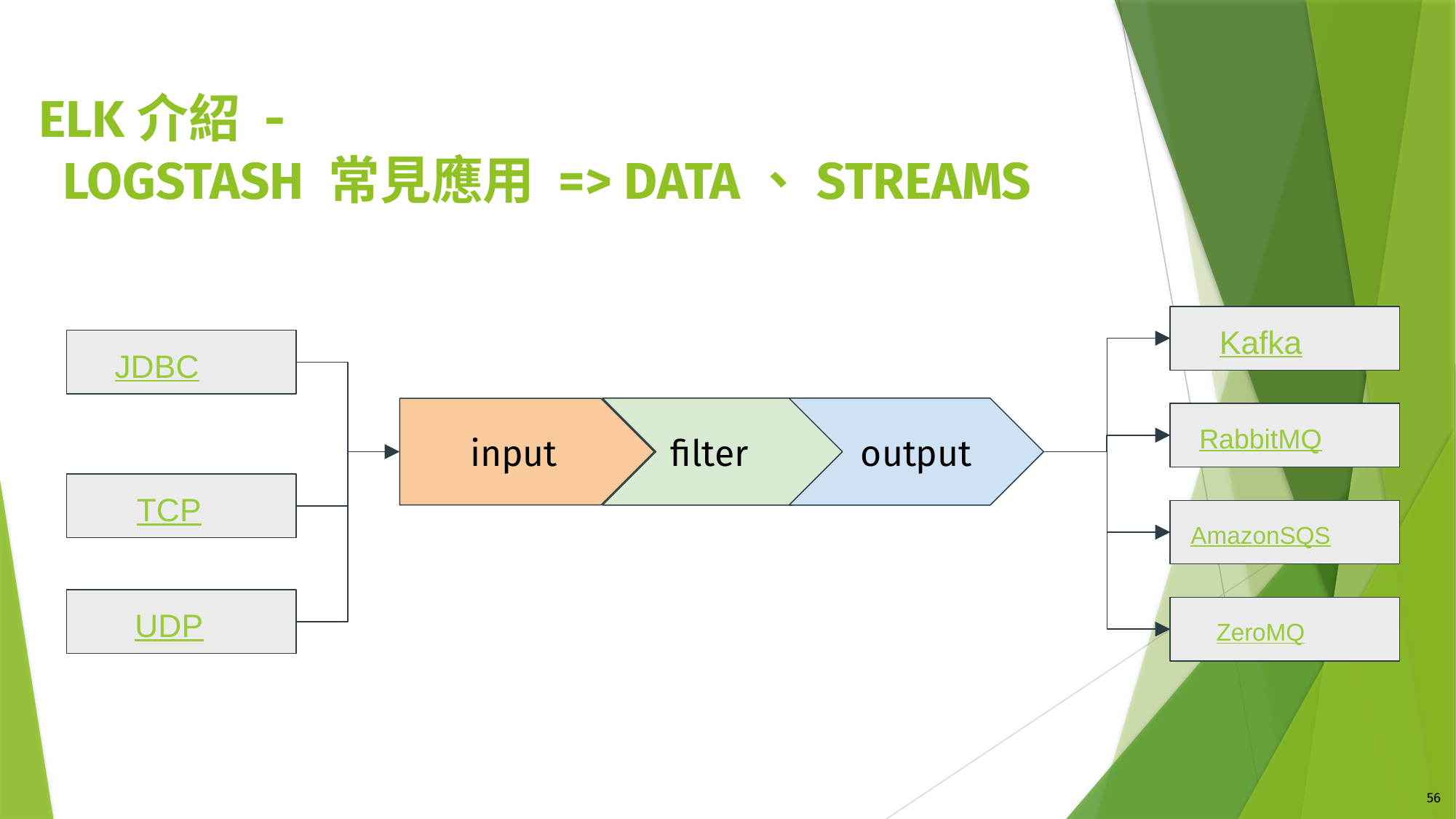

# ELK介紹 - Logstash 常見應用 => Data、Streams
Kafka
JDBC
filter
output
input
RabbitMQ
TCP
AmazonSQS
UDP
ZeroMQ
56